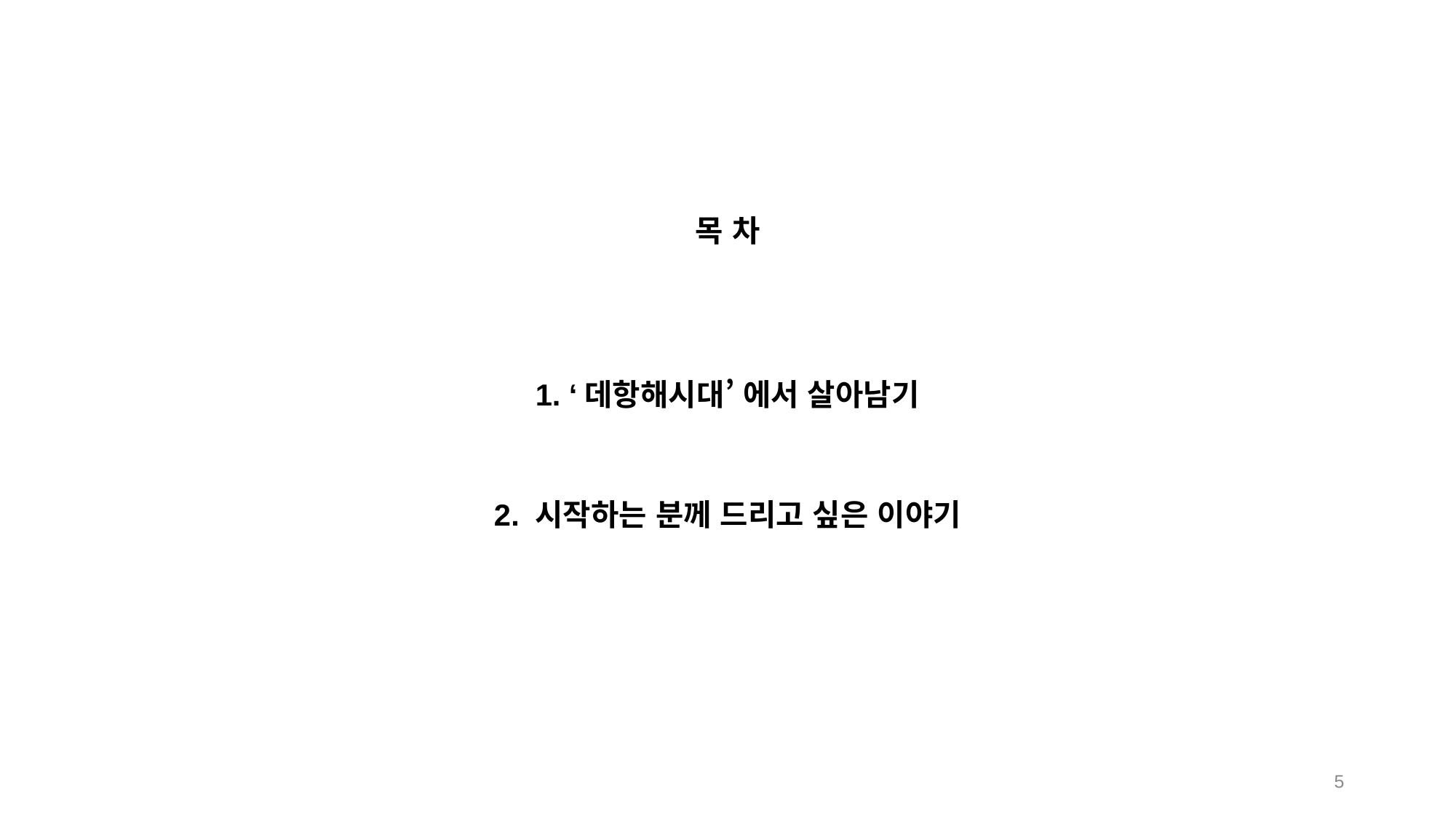

목차

1. ‘데항해시대’ 에서 살아남기

2. 시작하는 분께 드리고 싶은 이야기
5